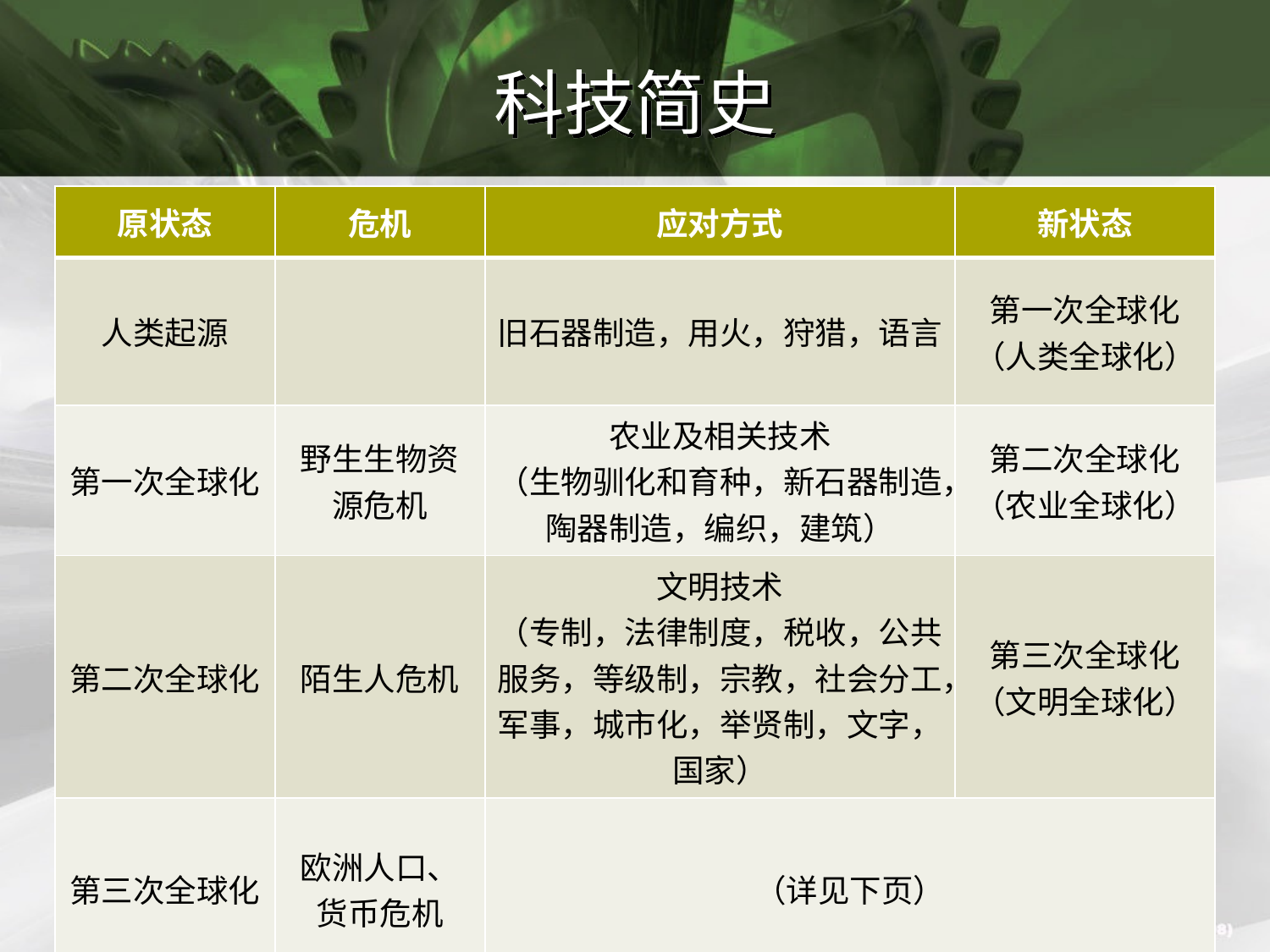

# 科技简史
| 原状态 | 危机 | 应对方式 | 新状态 |
| --- | --- | --- | --- |
| 人类起源 |  | 旧石器制造，用火，狩猎，语言 | 第一次全球化 （人类全球化） |
| 第一次全球化 | 野生生物资源危机 | 农业及相关技术 （生物驯化和育种，新石器制造，陶器制造，编织，建筑） | 第二次全球化 （农业全球化） |
| 第二次全球化 | 陌生人危机 | 文明技术 （专制，法律制度，税收，公共服务，等级制，宗教，社会分工，军事，城市化，举贤制，文字，国家） | 第三次全球化 （文明全球化） |
| 第三次全球化 | 欧洲人口、货币危机 | （详见下页） |  |